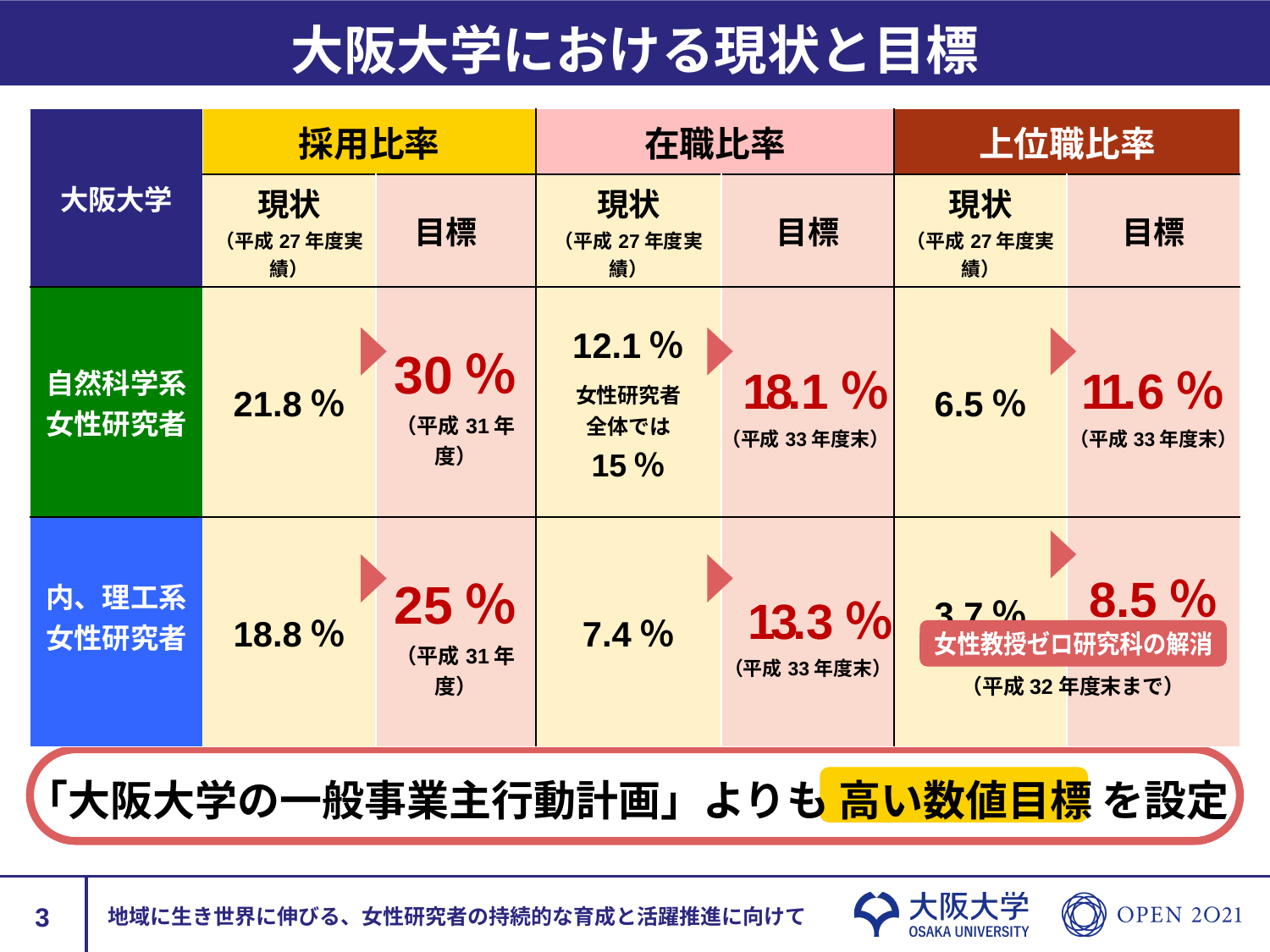

# 大阪大学における現状と目標
| 大阪大学 | 採用比率 |  | 在職比率 |  | 上位職比率 |  |
| --- | --- | --- | --- | --- | --- | --- |
|  | 現状 （平成27年度実績） | 目標 | 現状 （平成27年度実績） | 目標 | 現状 （平成27年度実績） | 目標 |
| 自然科学系 女性研究者 | 21.8％ | 30％ （平成31年度） | 12.1％ 女性研究者 全体では 15％ | 18.1％ （平成33年度末） | 6.5％ | 11.6％ （平成33年度末） |
| 内、理工系 女性研究者 | 18.8％ | 25％ （平成31年度） | 7.4％ | 13.3％ （平成33年度末） | 3.7％ | 8.5％ （平成33年度末） |

女性教授ゼロ研究科の解消
（平成32年度末まで）

「大阪大学の一般事業主行動計画」よりも 高い数値目標 を設定
3